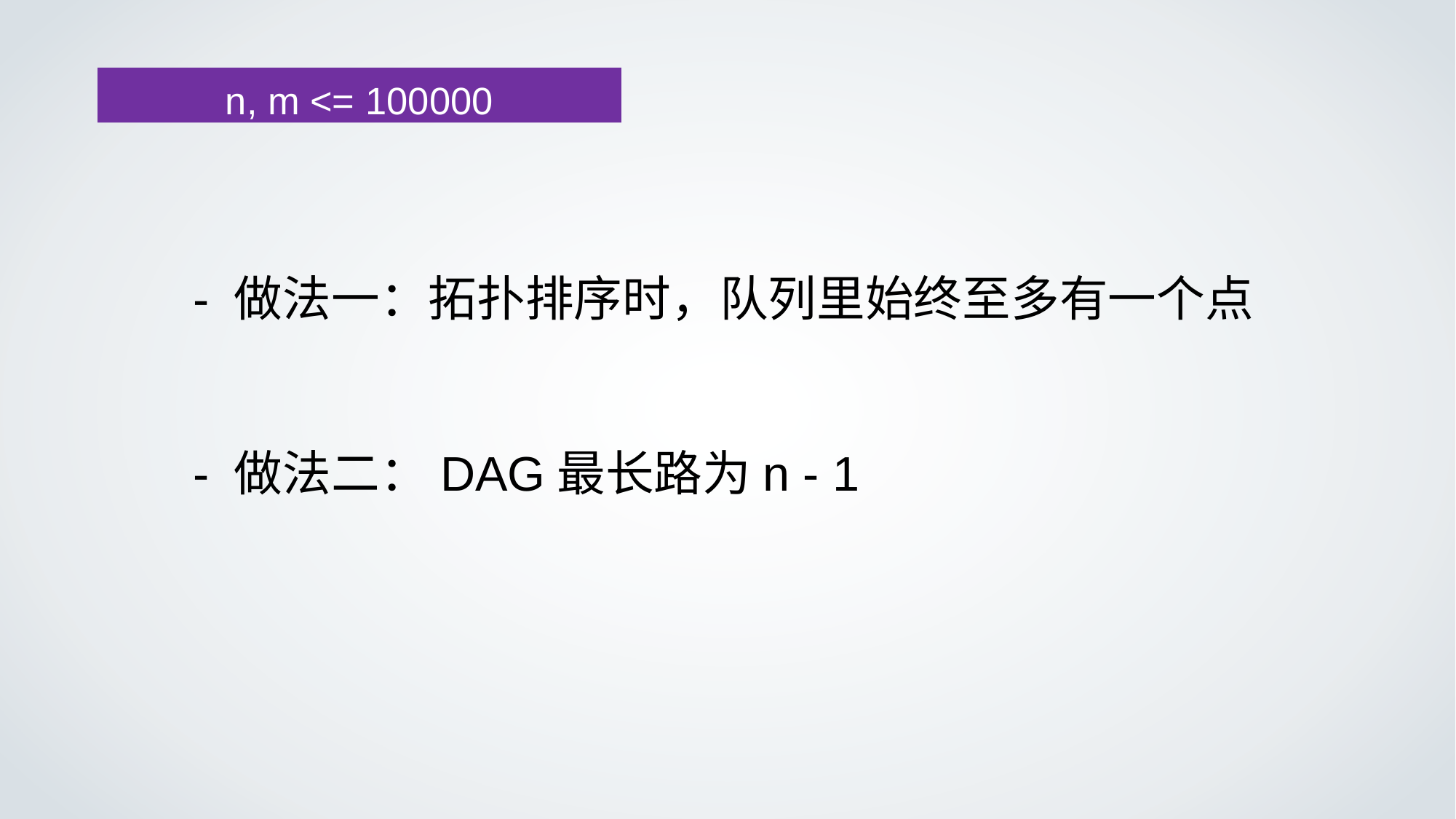

n, m <= 100000

- 做法一：拓扑排序时，队列里始终至多有一个点

- 做法二：DAG最长路为n - 1